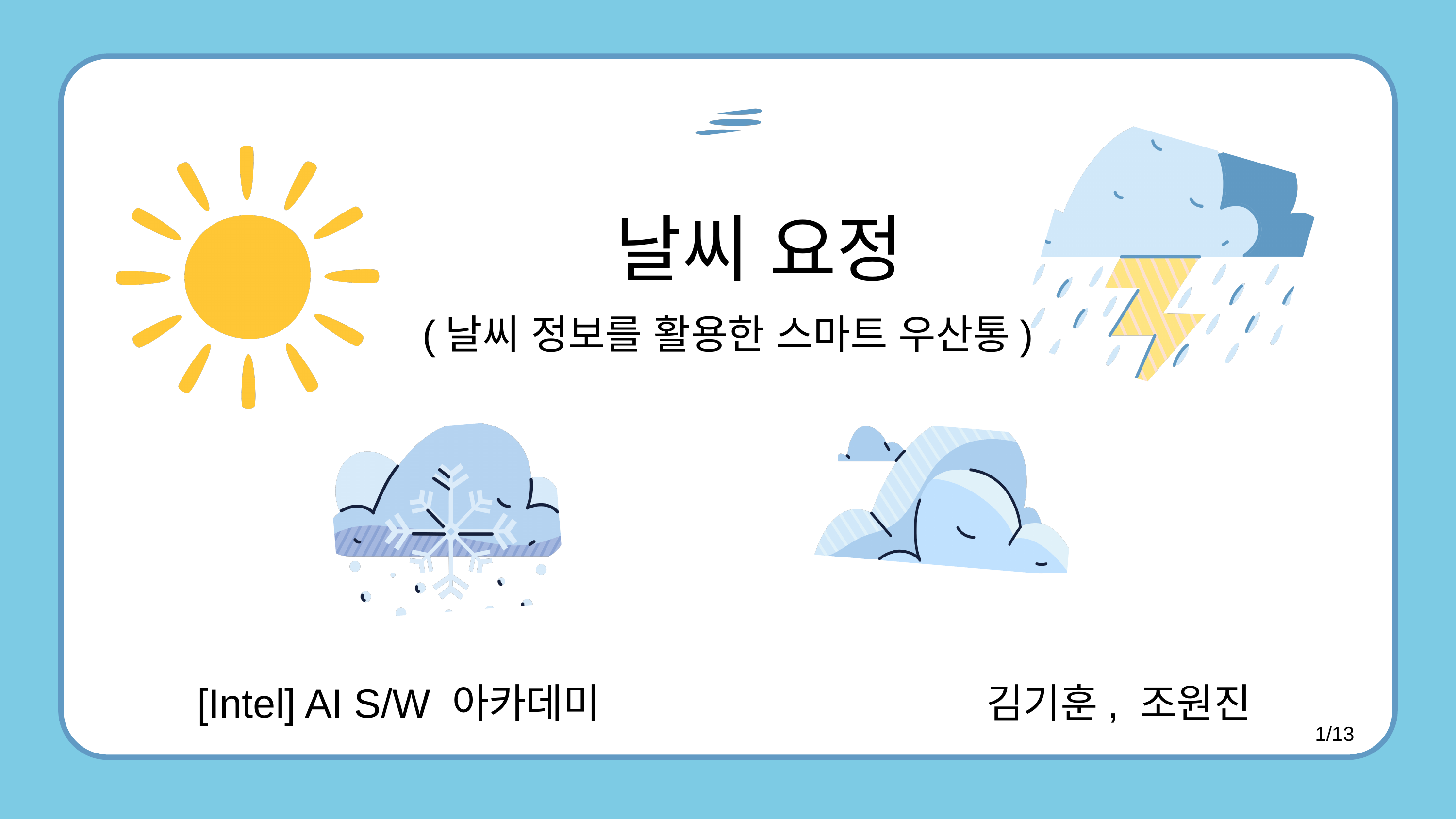

날씨 요정
(날씨 정보를 활용한 스마트 우산통)

[Intel] AI S/W 아카데미
김기훈, 조원진
1/13